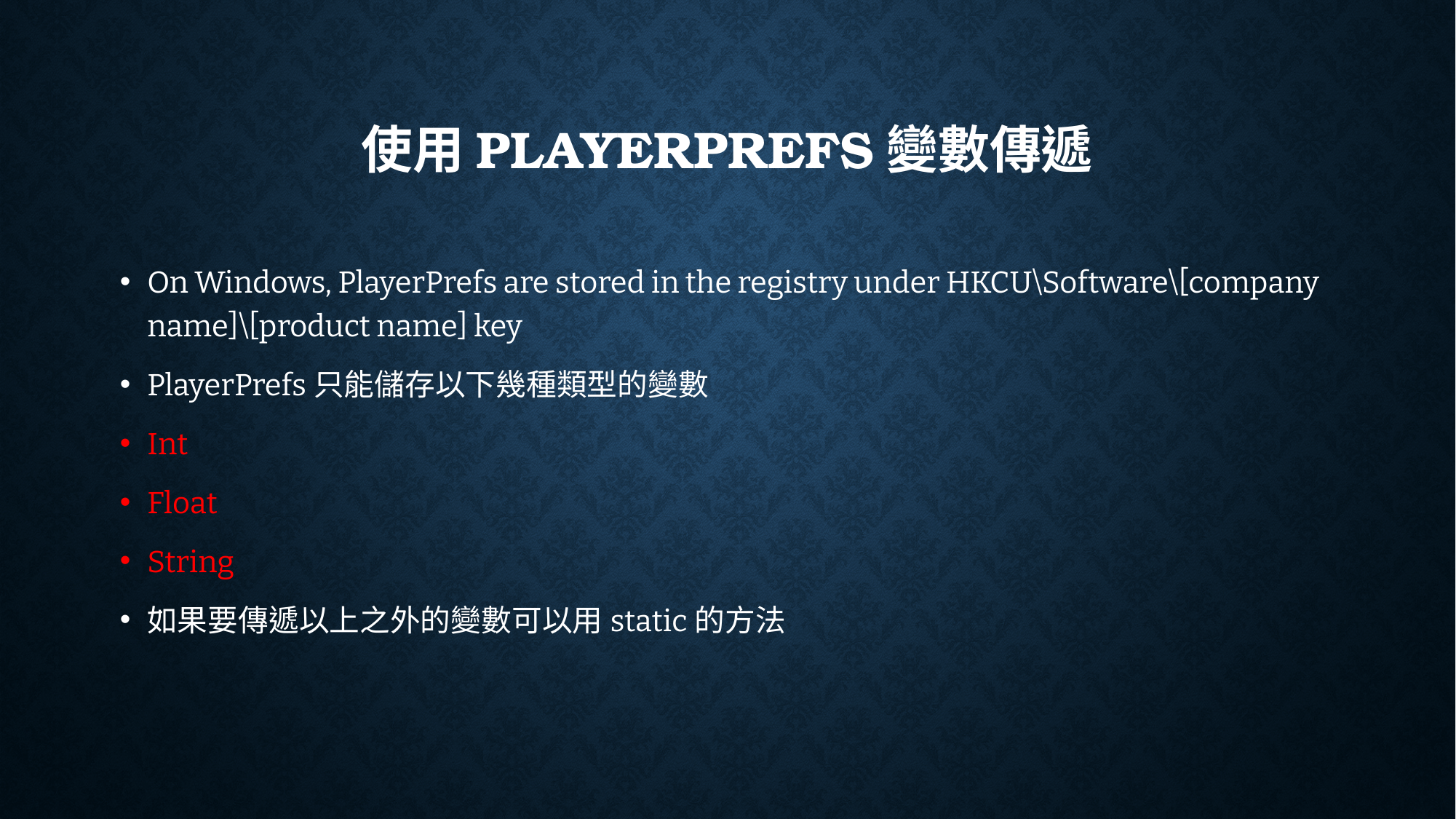

# 使用PlayerPrefs變數傳遞
On Windows, PlayerPrefs are stored in the registry under HKCU\Software\[company name]\[product name] key
PlayerPrefs只能儲存以下幾種類型的變數
Int
Float
String
如果要傳遞以上之外的變數可以用static的方法